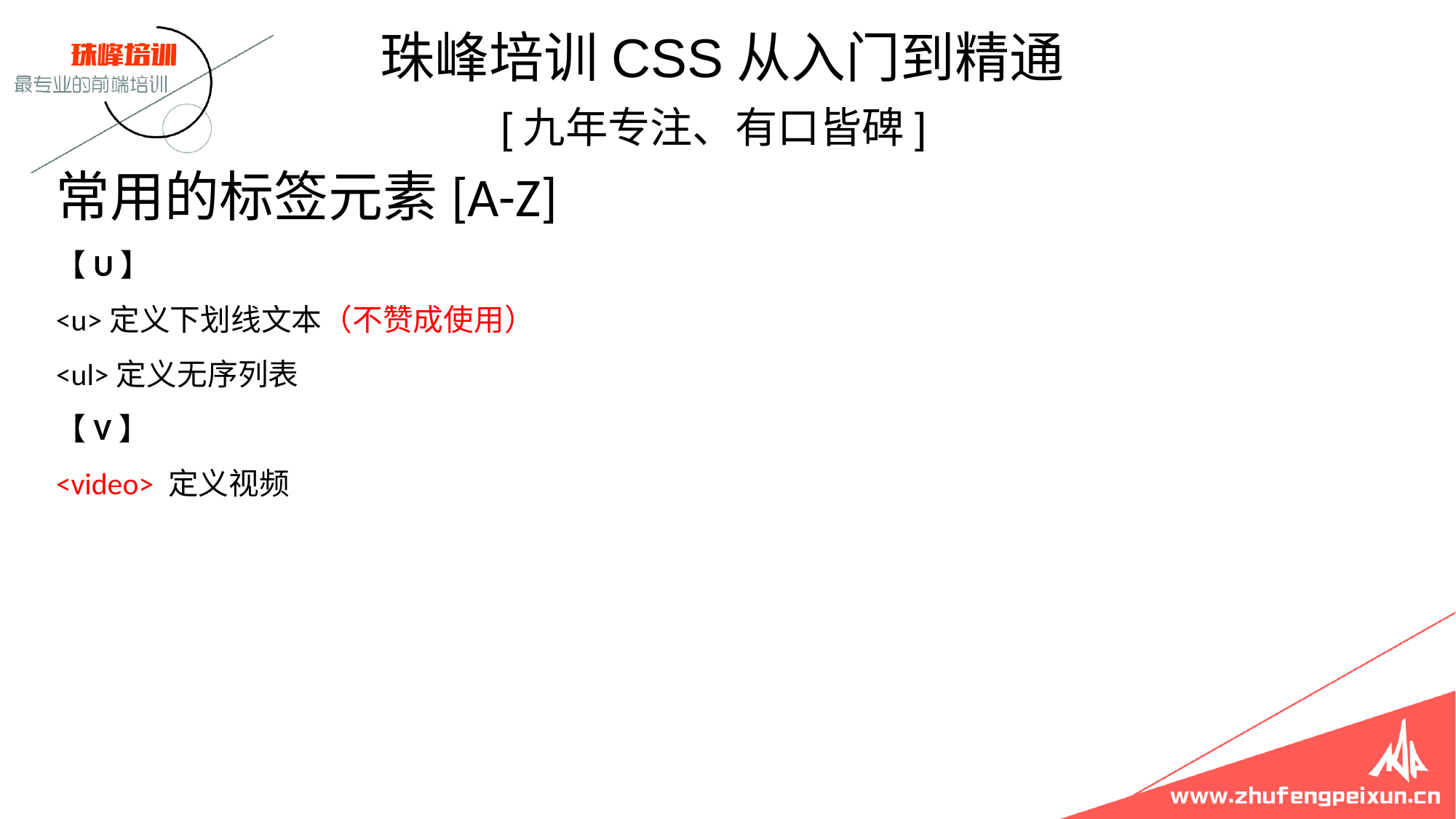

珠峰培训CSS从入门到精通
        [九年专注、有口皆碑]
# 常用的标签元素[A-Z] 【U】 <u>定义下划线文本（不赞成使用） <ul>定义无序列表 【V】 <video> 定义视频